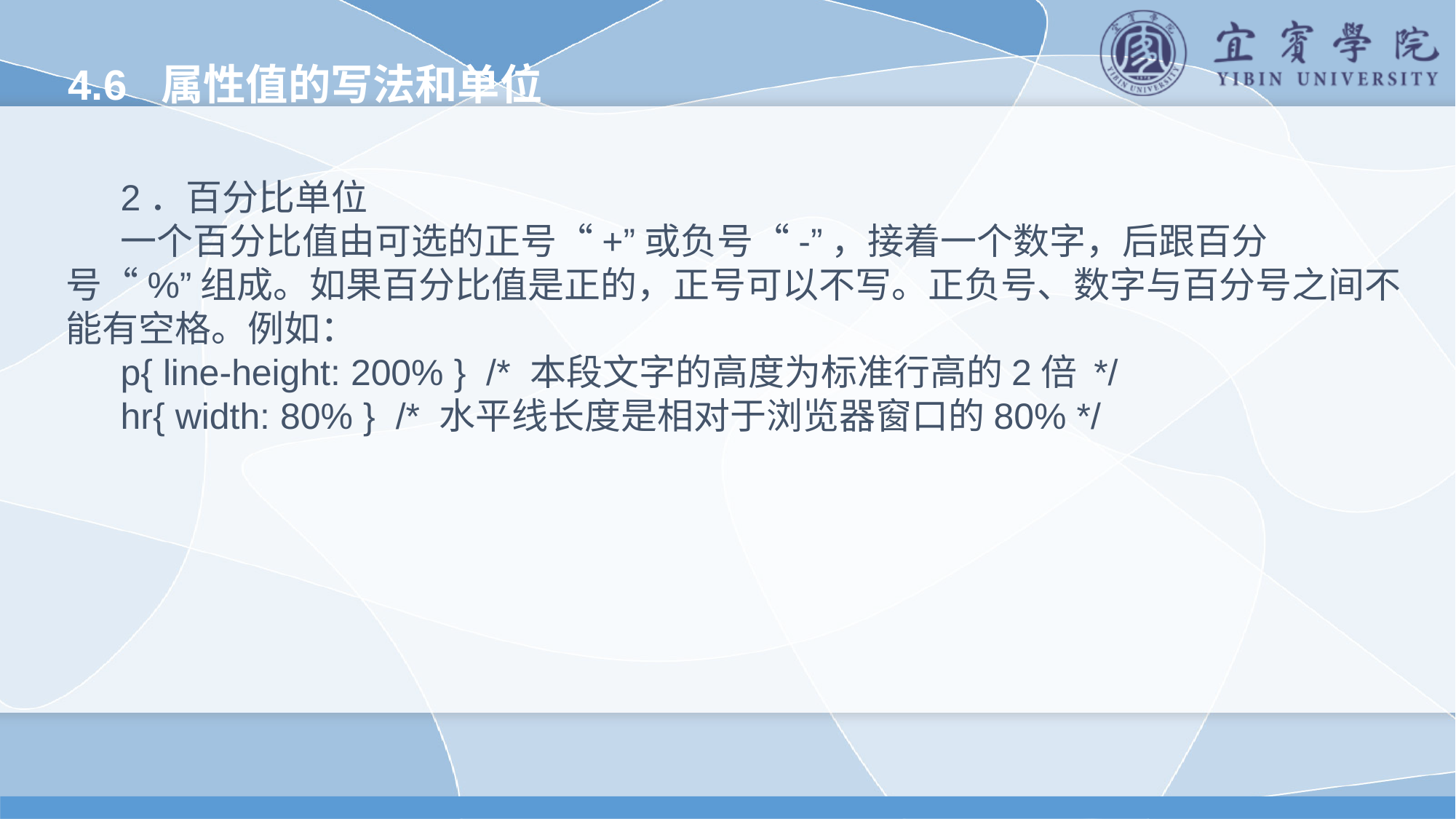

4.6  属性值的写法和单位
2．百分比单位
一个百分比值由可选的正号“+”或负号“-”，接着一个数字，后跟百分号“%”组成。如果百分比值是正的，正号可以不写。正负号、数字与百分号之间不能有空格。例如：
p{ line-height: 200% }  /* 本段文字的高度为标准行高的2倍 */
hr{ width: 80% }  /* 水平线长度是相对于浏览器窗口的80% */